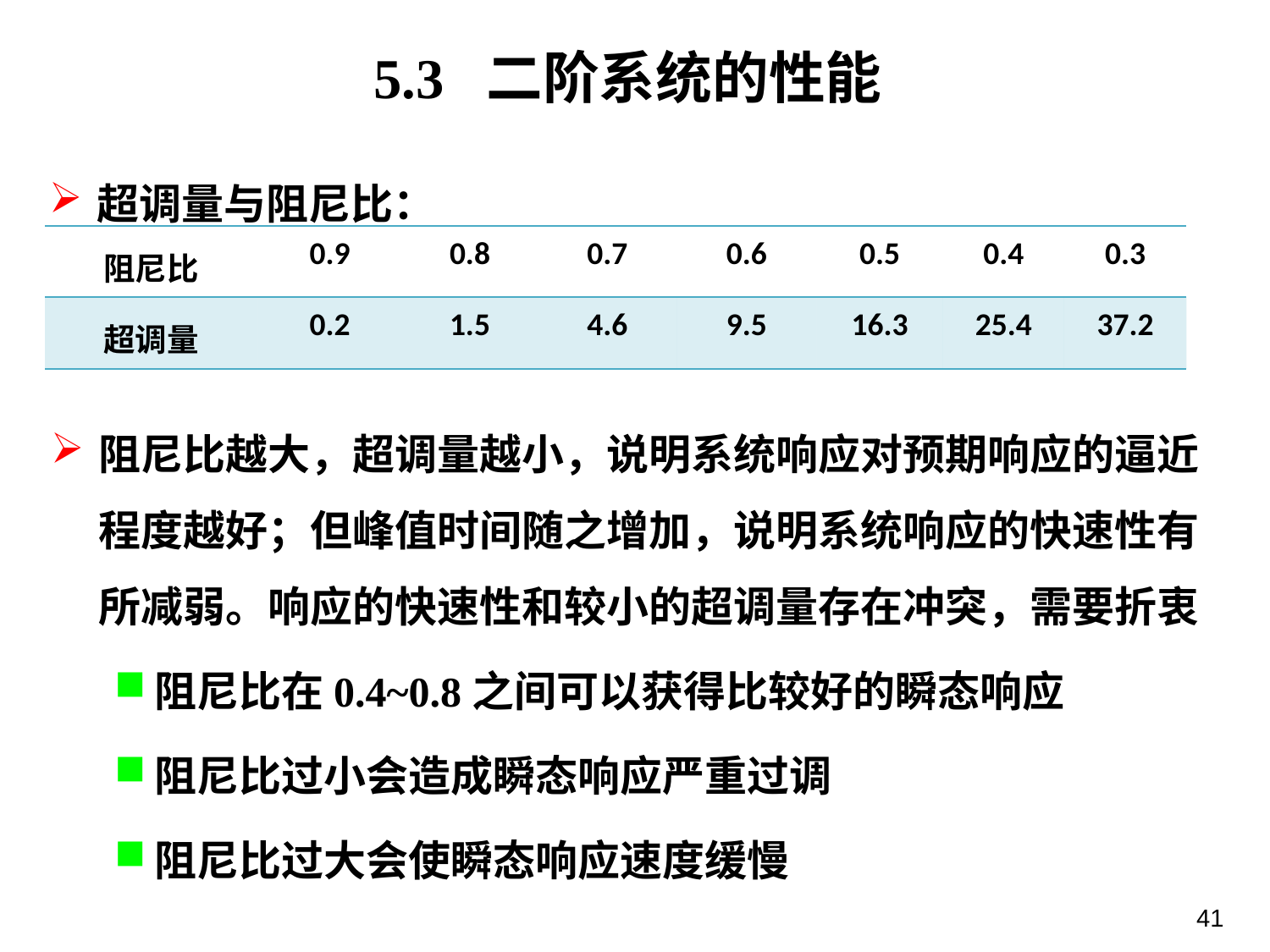

5.3  二阶系统的性能
超调量与阻尼比：
| 阻尼比 | 0.9 | 0.8 | 0.7 | 0.6 | 0.5 | 0.4 | 0.3 |
| --- | --- | --- | --- | --- | --- | --- | --- |
| 超调量 | 0.2 | 1.5 | 4.6 | 9.5 | 16.3 | 25.4 | 37.2 |
阻尼比越大，超调量越小，说明系统响应对预期响应的逼近程度越好；但峰值时间随之增加，说明系统响应的快速性有所减弱。响应的快速性和较小的超调量存在冲突，需要折衷
阻尼比在0.4~0.8之间可以获得比较好的瞬态响应
阻尼比过小会造成瞬态响应严重过调
阻尼比过大会使瞬态响应速度缓慢
41